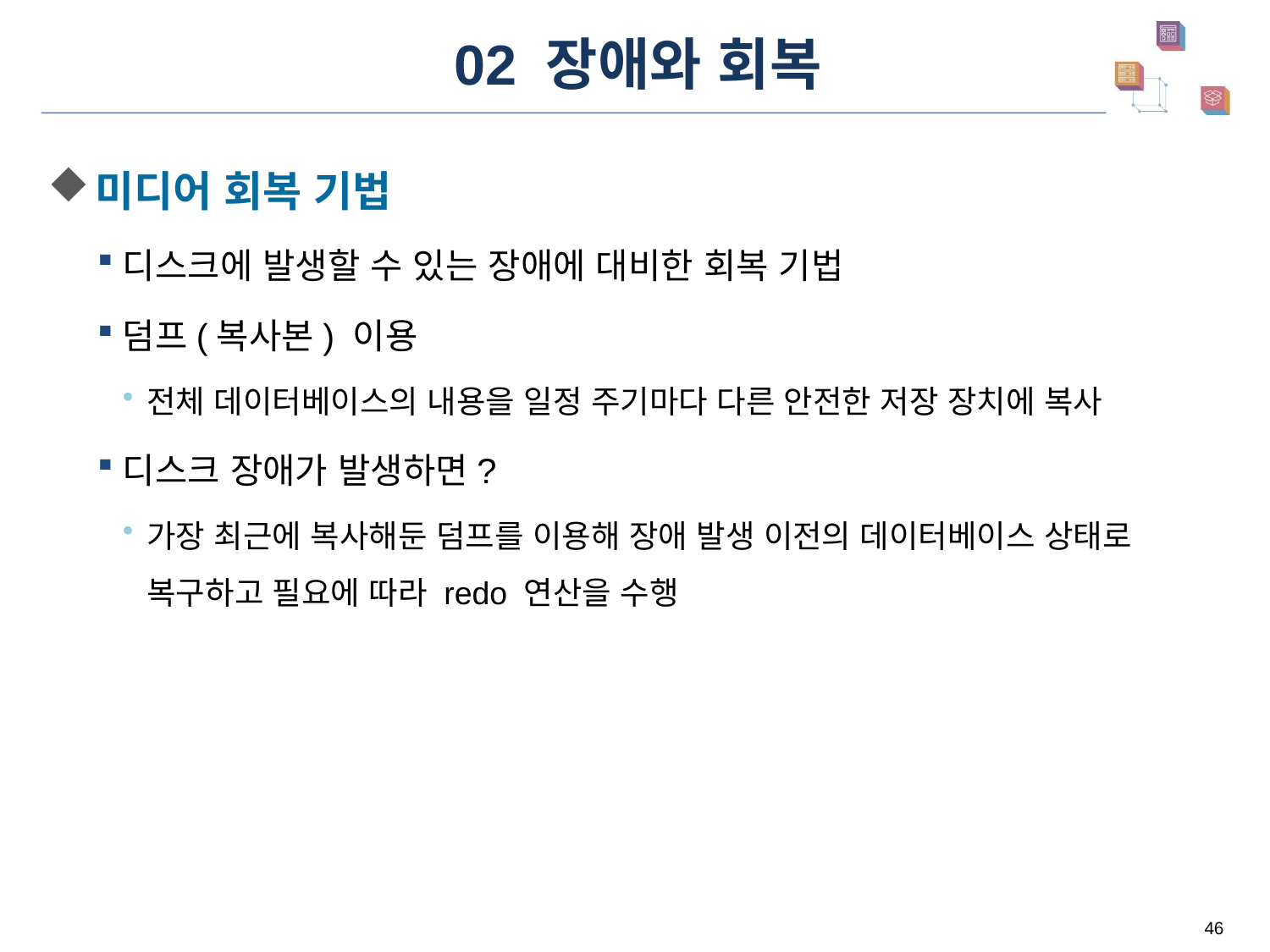

# 02 장애와 회복
미디어 회복 기법
디스크에 발생할 수 있는 장애에 대비한 회복 기법
덤프(복사본) 이용
전체 데이터베이스의 내용을 일정 주기마다 다른 안전한 저장 장치에 복사
디스크 장애가 발생하면?
가장 최근에 복사해둔 덤프를 이용해 장애 발생 이전의 데이터베이스 상태로 복구하고 필요에 따라 redo 연산을 수행